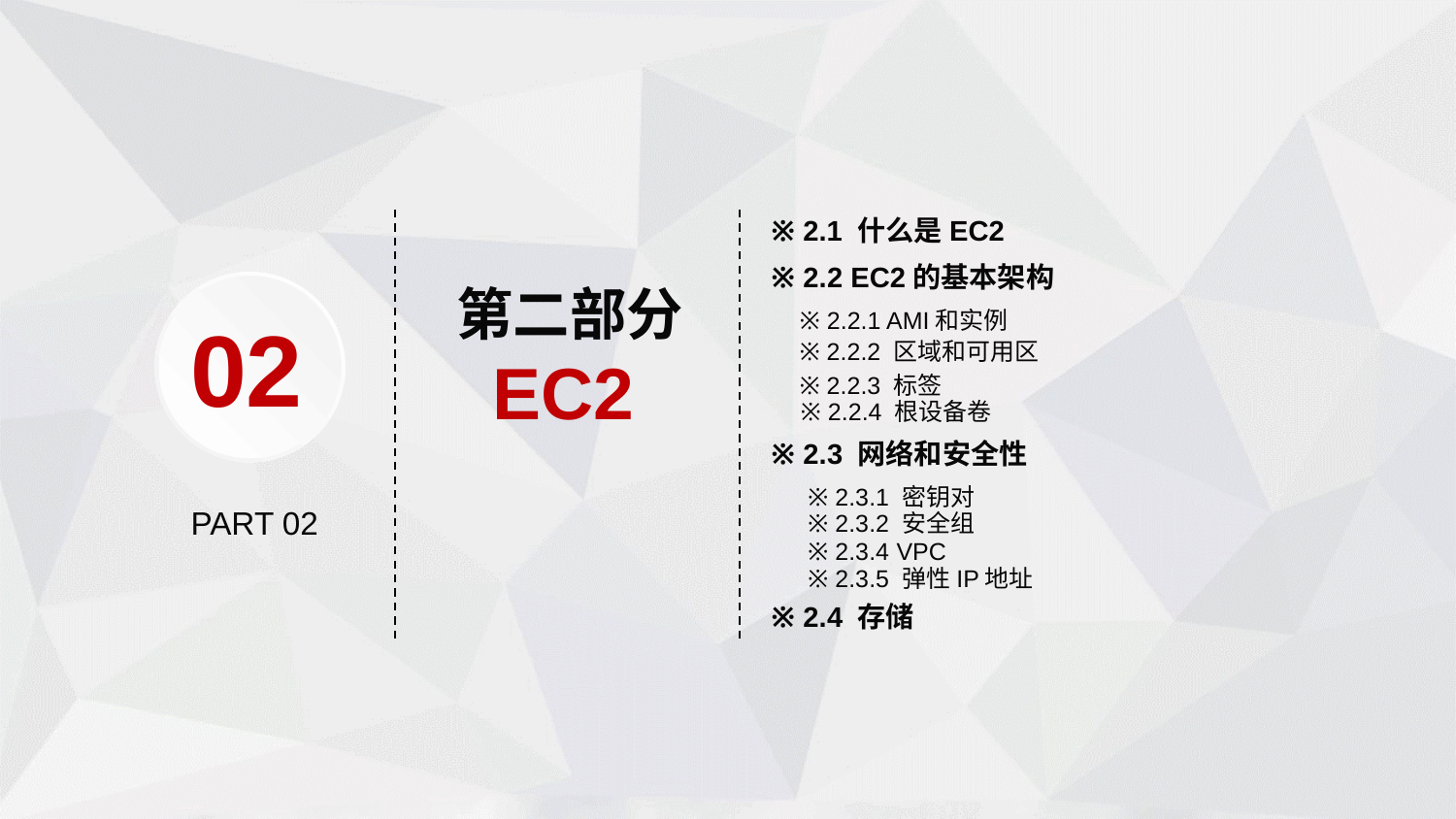

※ 2.1 什么是EC2
※ 2.2 EC2的基本架构

 第二部分
EC2
※ 2.2.1 AMI和实例
02
※ 2.2.2 区域和可用区
※ 2.2.3 标签
※ 2.2.4 根设备卷
※ 2.3 网络和安全性
※ 2.3.1 密钥对
PART 02
※ 2.3.2 安全组
※ 2.3.4 VPC
※ 2.3.5 弹性IP地址
※ 2.4 存储